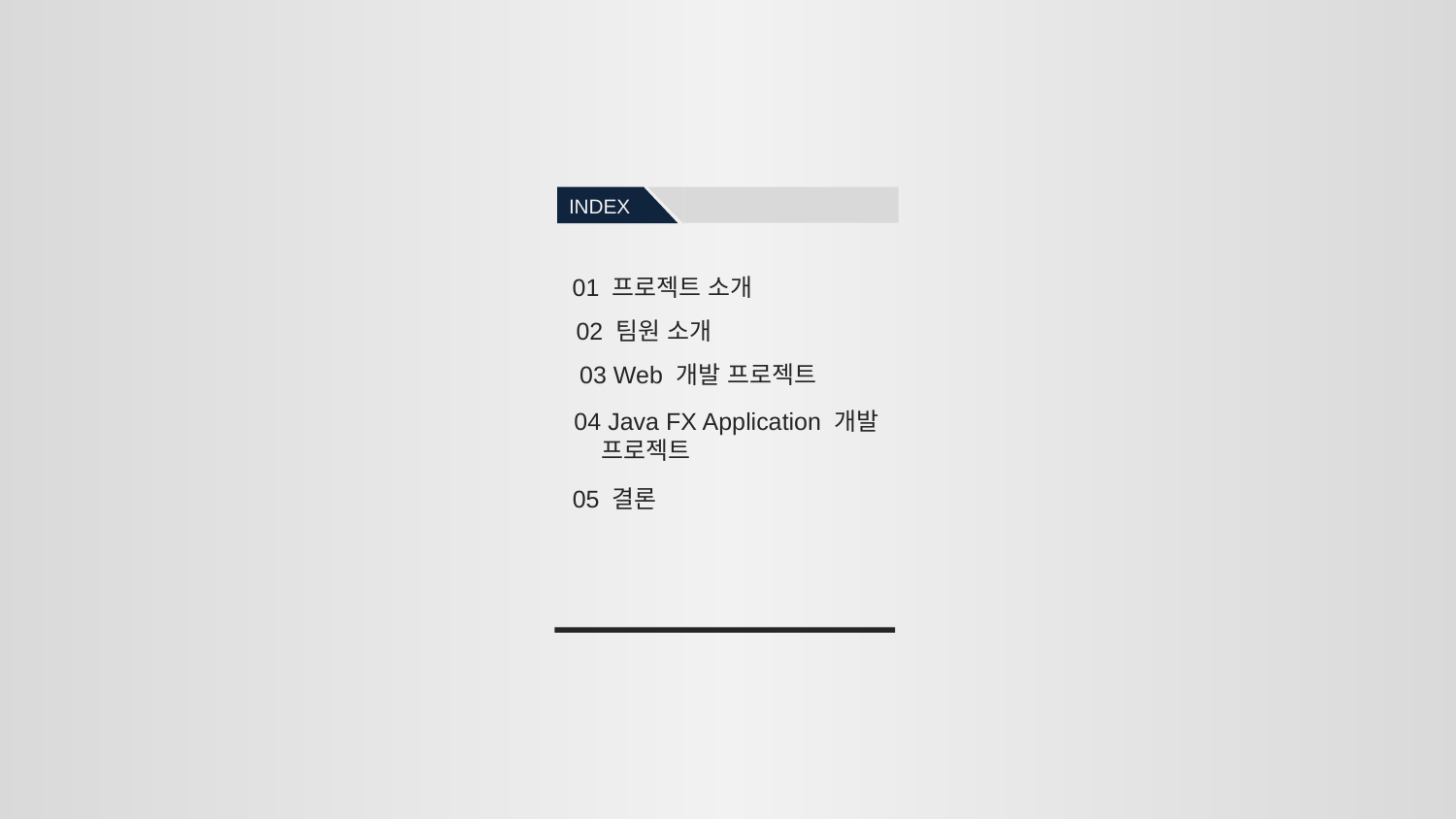

INDEX

01 프로젝트 소개
02 팀원 소개
03 Web 개발 프로젝트
04 Java FX Application 개발
    프로젝트
05 결론